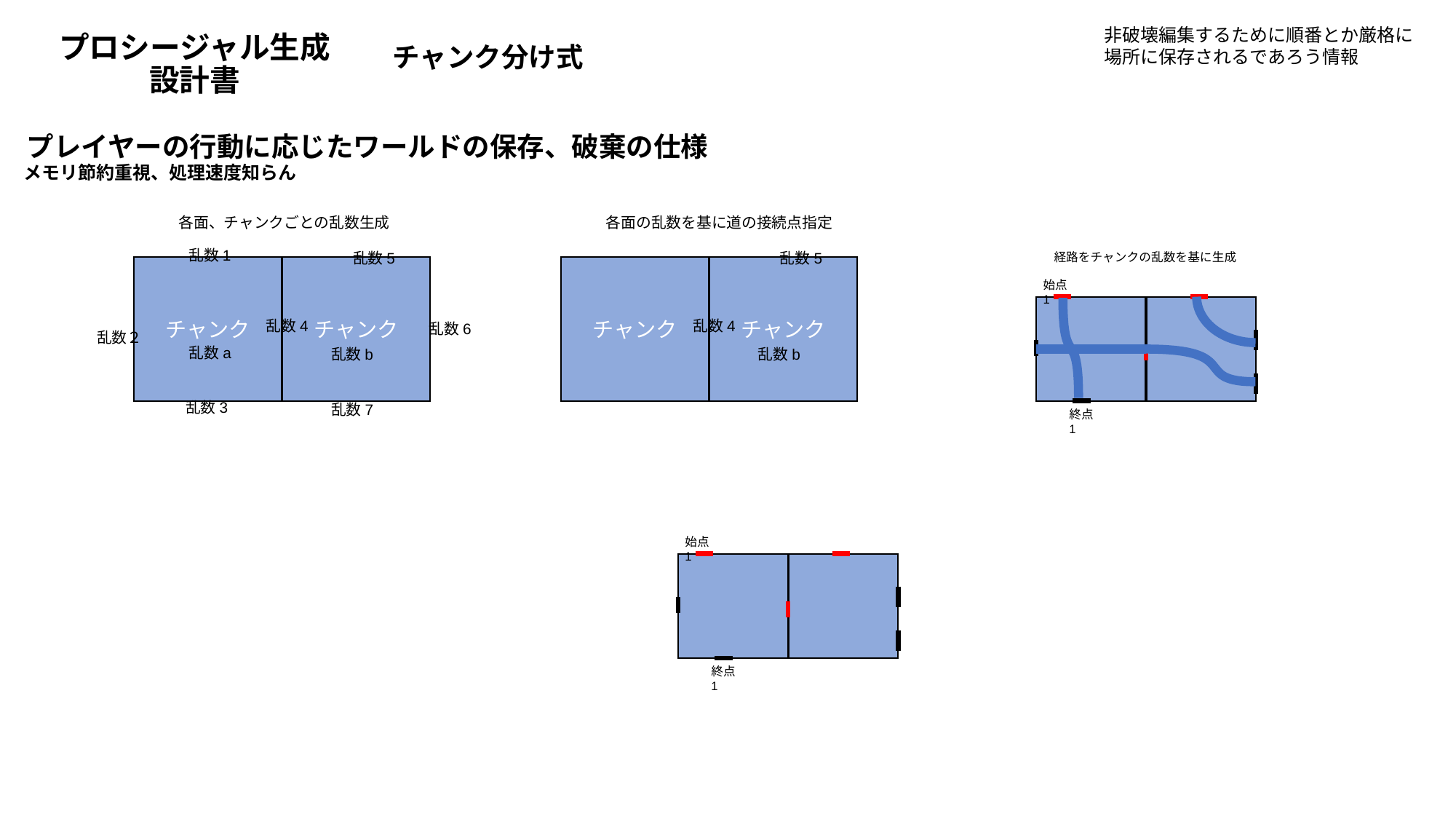

# プロシージャル生成 設計書
非破壊編集するために順番とか厳格に
場所に保存されるであろう情報

チャンク分け式
プレイヤーの行動に応じたワールドの保存、破棄の仕様
メモリ節約重視、処理速度知らん
各面、チャンクごとの乱数生成
各面の乱数を基に道の接続点指定
乱数1
乱数5
乱数5
経路をチャンクの乱数を基に生成

チャンク
チャンク
チャンク
チャンク
始点1

乱数4
乱数4
乱数6
乱数２
乱数a
乱数b
乱数b
乱数3
乱数7
終点1
始点1

終点1